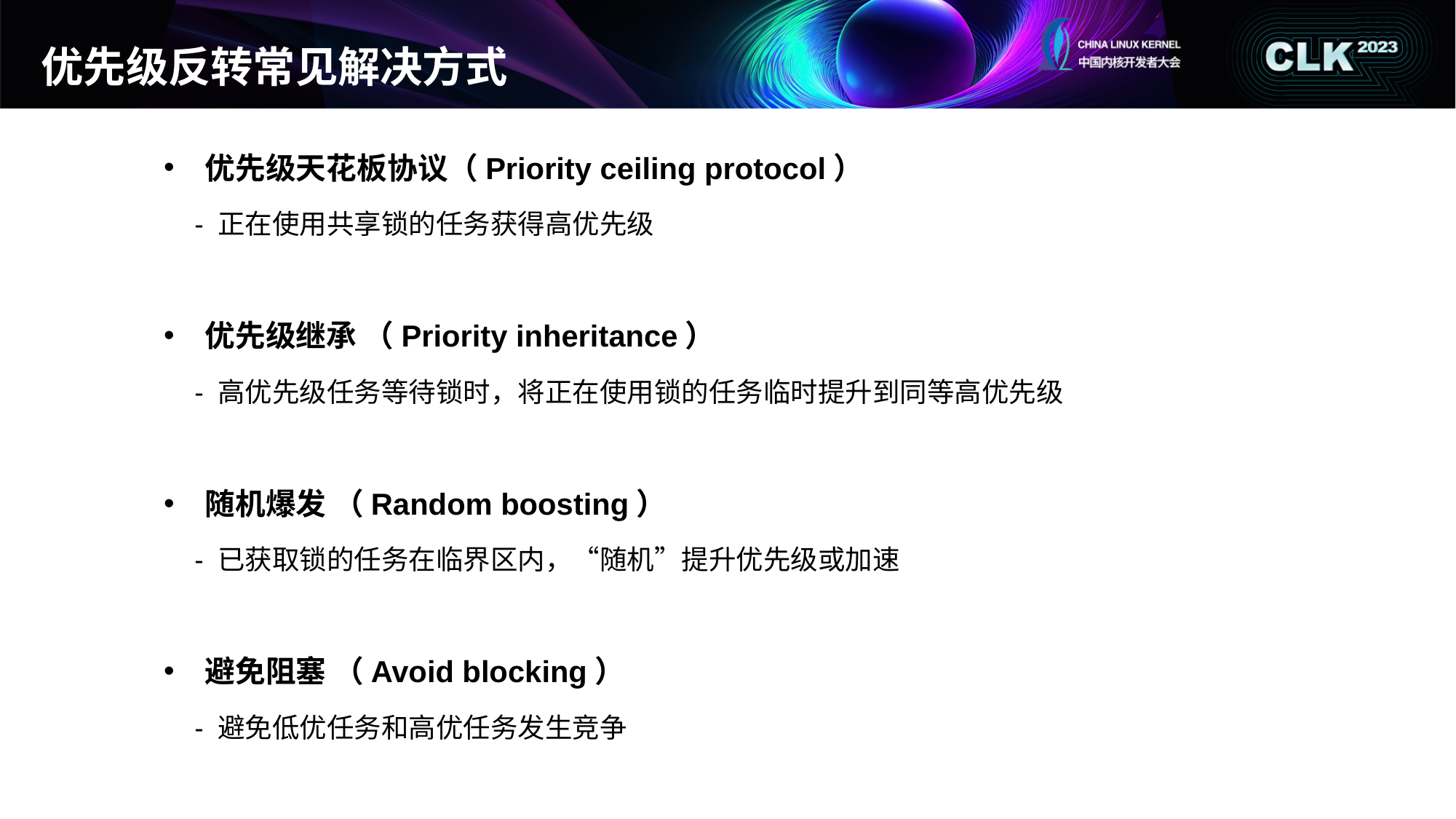

# 优先级反转常见解决方式
优先级天花板协议（Priority ceiling protocol）
    - 正在使用共享锁的任务获得高优先级

优先级继承 （Priority inheritance）
    - 高优先级任务等待锁时，将正在使用锁的任务临时提升到同等高优先级

随机爆发 （Random boosting）
    - 已获取锁的任务在临界区内，“随机”提升优先级或加速

避免阻塞 （Avoid blocking）
    - 避免低优任务和高优任务发生竞争